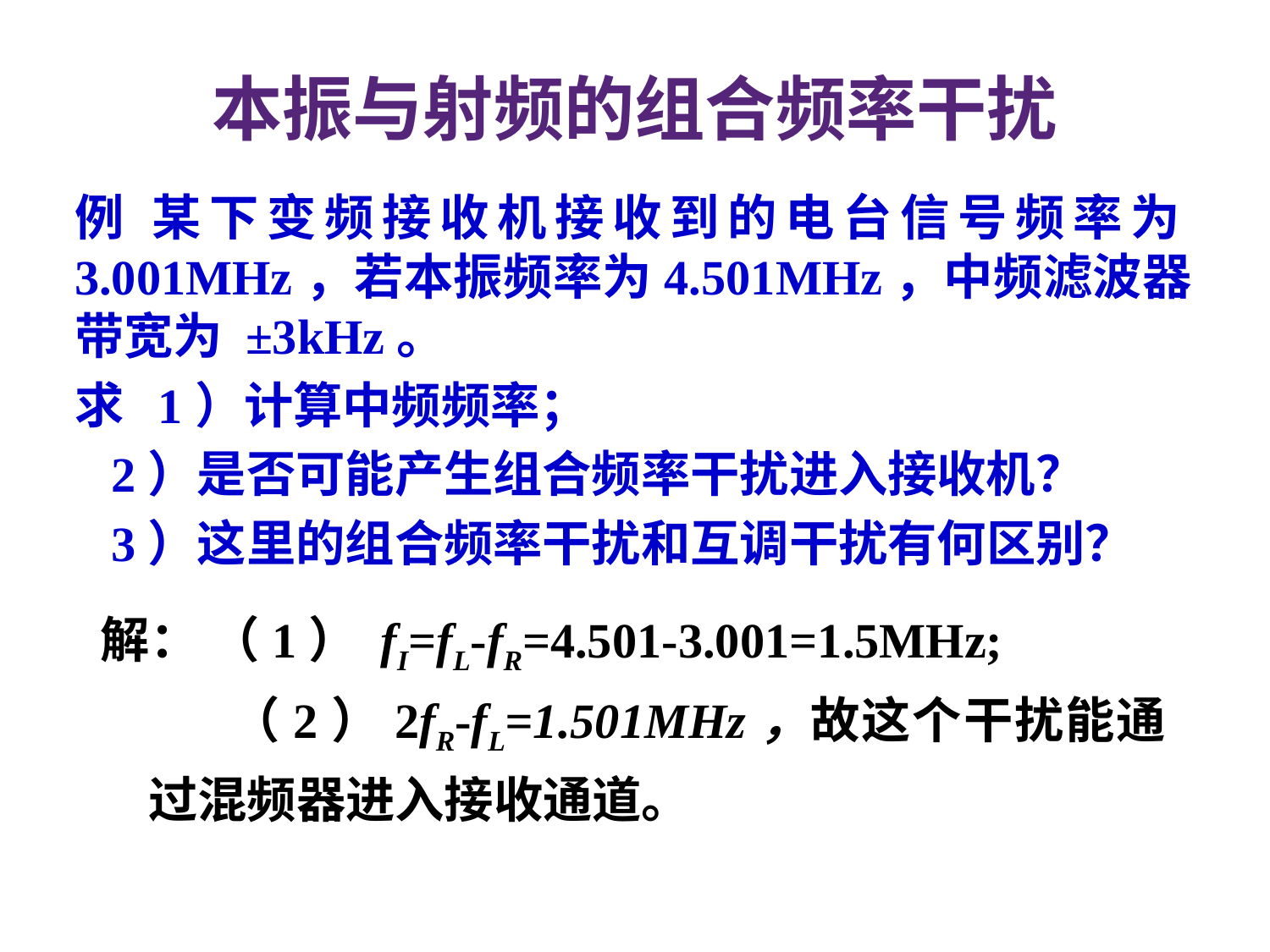

# 本振与射频的组合频率干扰
例 某下变频接收机接收到的电台信号频率为3.001MHz，若本振频率为4.501MHz，中频滤波器带宽为 ±3kHz。
求  1）计算中频频率；
   2）是否可能产生组合频率干扰进入接收机？
   3）这里的组合频率干扰和互调干扰有何区别？
解： （1） fI=fL-fR=4.501-3.001=1.5MHz;
         （2）2fR-fL=1.501MHz，故这个干扰能通过混频器进入接收通道。